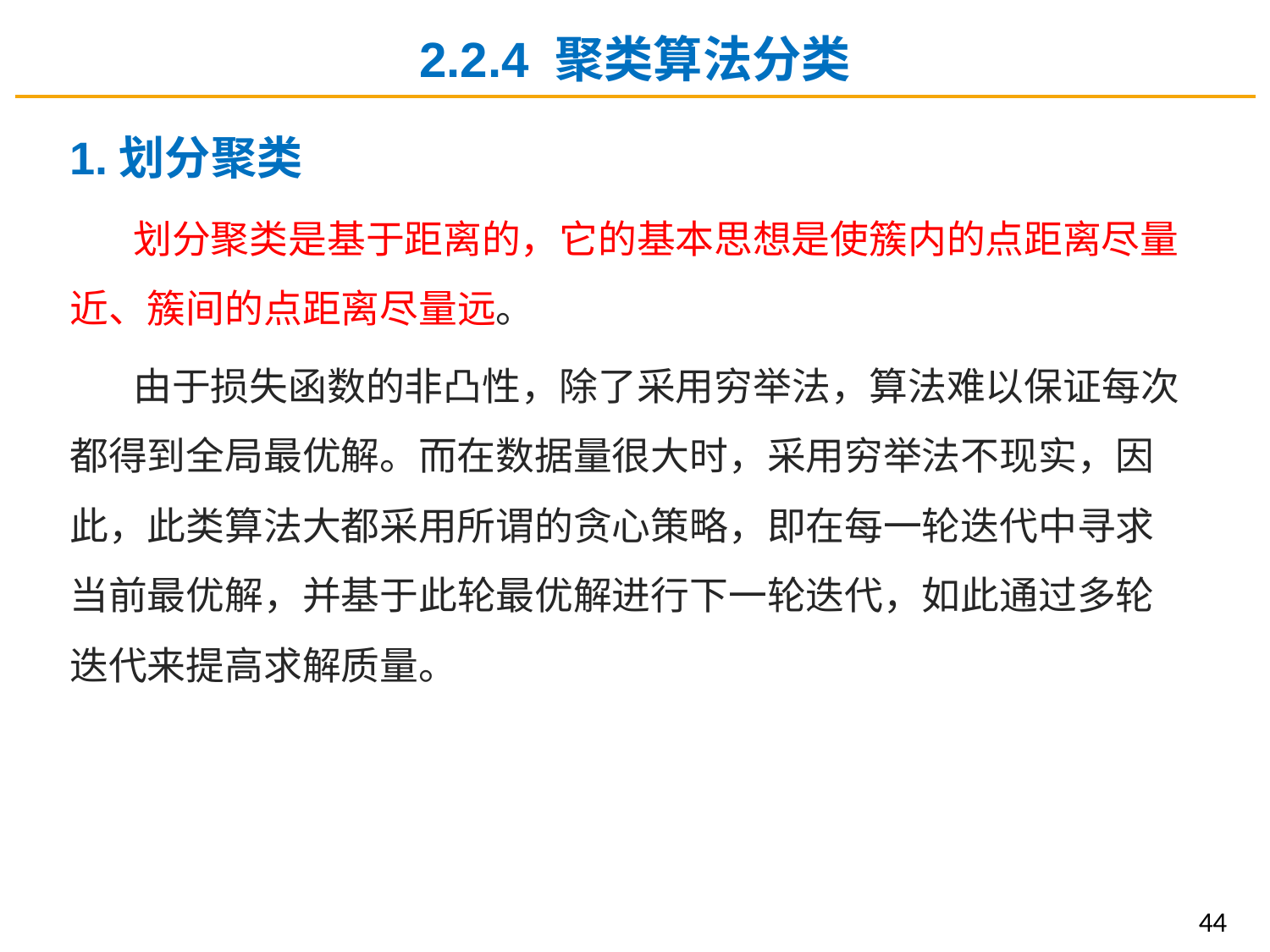

2.2.4 聚类算法分类
1.划分聚类
划分聚类是基于距离的，它的基本思想是使簇内的点距离尽量近、簇间的点距离尽量远。
由于损失函数的非凸性，除了采用穷举法，算法难以保证每次都得到全局最优解。而在数据量很大时，采用穷举法不现实，因此，此类算法大都采用所谓的贪心策略，即在每一轮迭代中寻求当前最优解，并基于此轮最优解进行下一轮迭代，如此通过多轮迭代来提高求解质量。
44